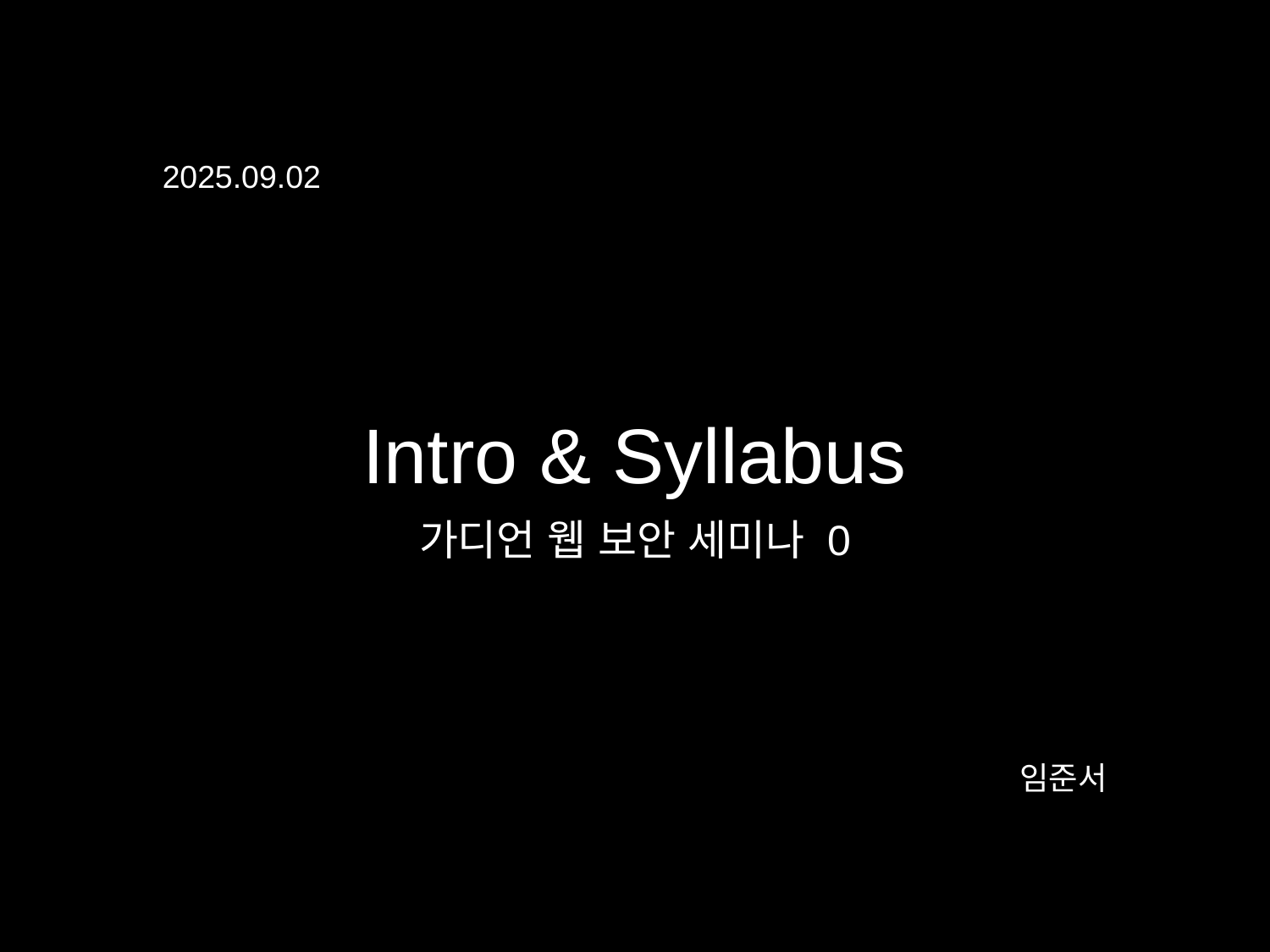

2025.09.02
Intro & Syllabus
가디언 웹 보안 세미나 0
임준서